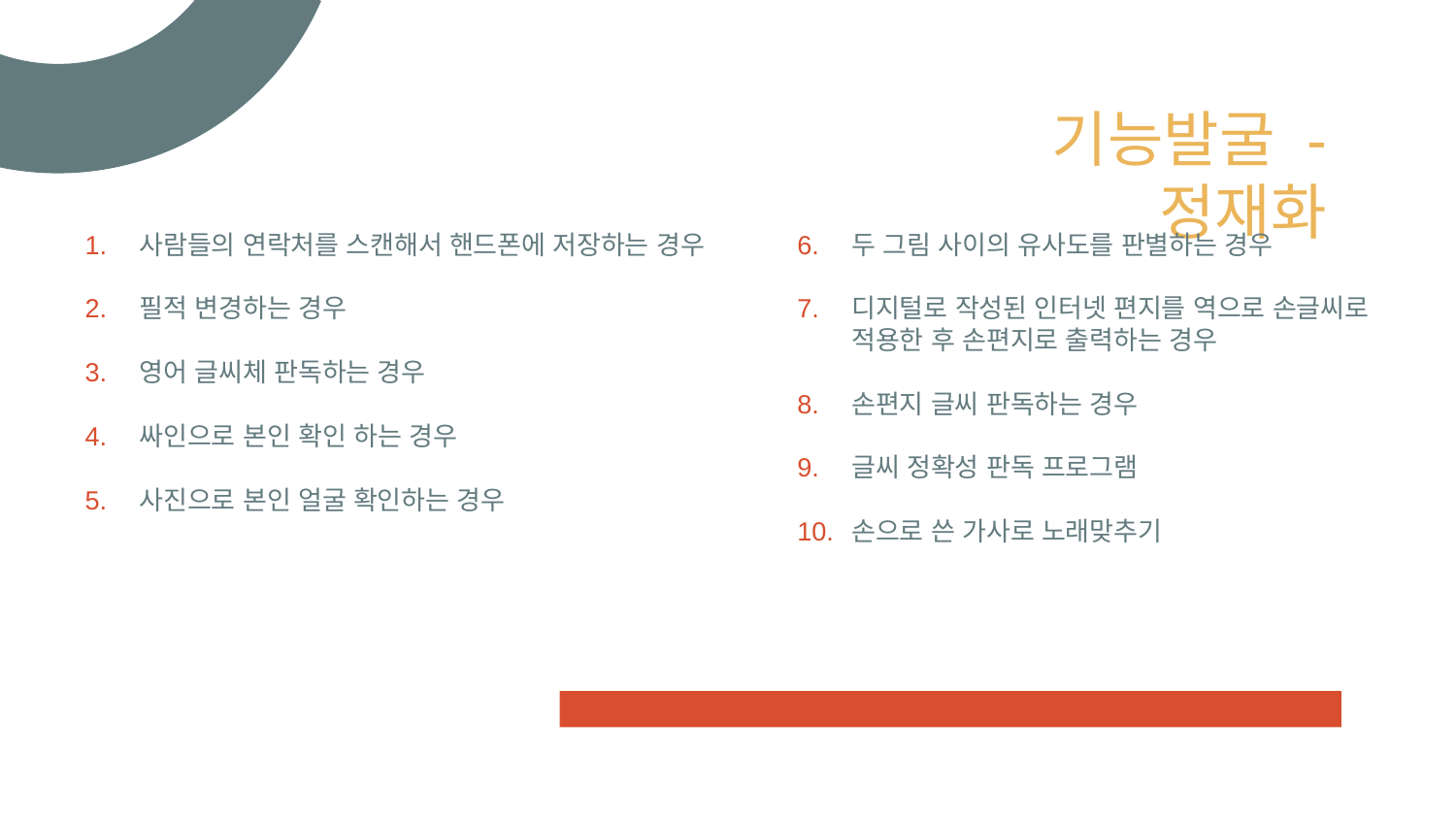

# 기능발굴 - 정재화
사람들의 연락처를 스캔해서 핸드폰에 저장하는 경우
필적 변경하는 경우
영어 글씨체 판독하는 경우
싸인으로 본인 확인 하는 경우
사진으로 본인 얼굴 확인하는 경우
두 그림 사이의 유사도를 판별하는 경우
디지털로 작성된 인터넷 편지를 역으로 손글씨로 적용한 후 손편지로 출력하는 경우
손편지 글씨 판독하는 경우
글씨 정확성 판독 프로그램
손으로 쓴 가사로 노래맞추기